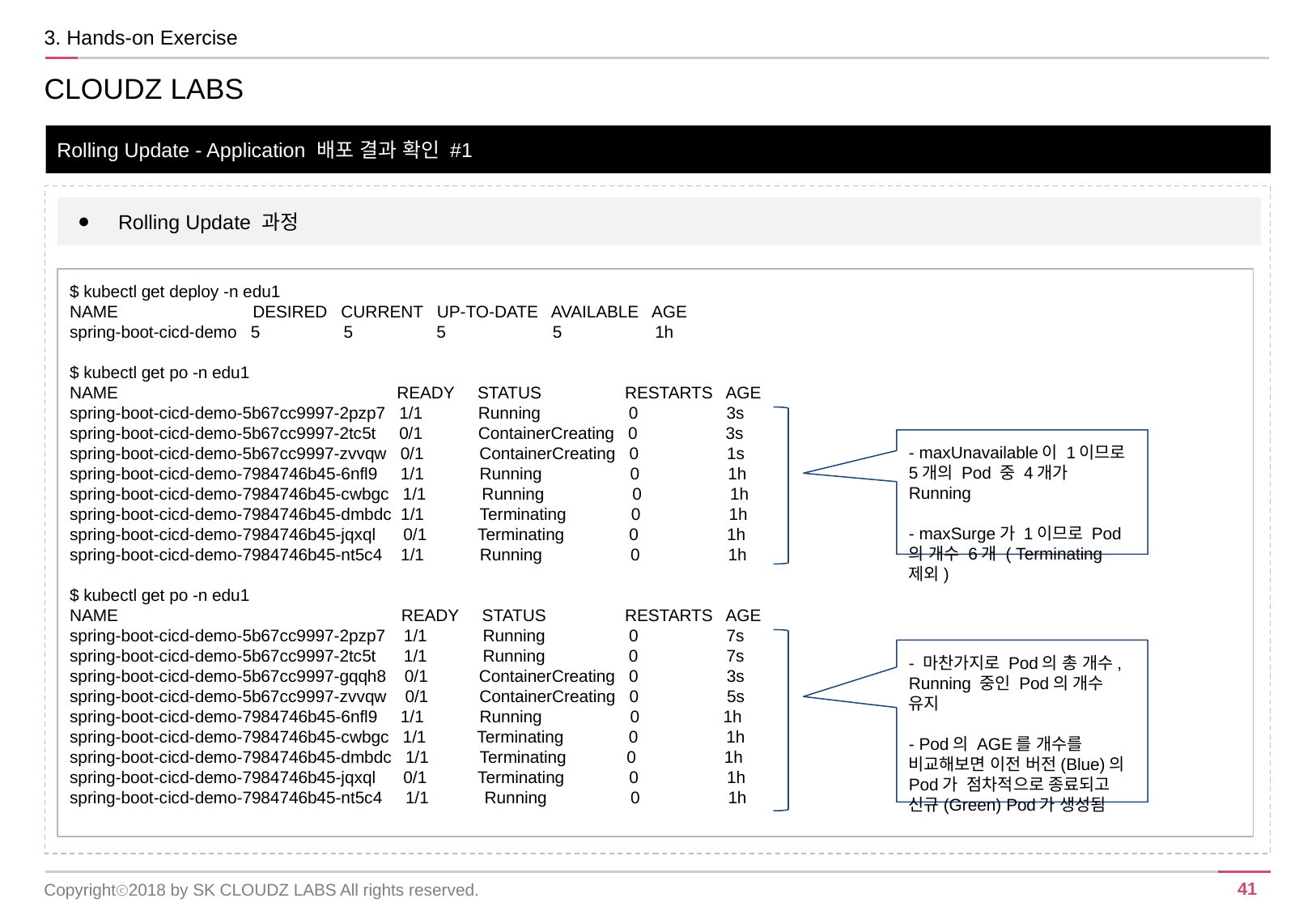

3. Hands-on Exercise

CLOUDZ LABS
Rolling Update - Application 배포 결과 확인 #1
Rolling Update 과정
$ kubectl get deploy -n edu1
NAME                             DESIRED   CURRENT   UP-TO-DATE   AVAILABLE   AGE
spring-boot-cicd-demo   5                  5                  5                       5                    1h

$ kubectl get po -n edu1
NAME                                                            READY     STATUS                  RESTARTS   AGE
spring-boot-cicd-demo-5b67cc9997-2pzp7   1/1            Running                   0                   3s
spring-boot-cicd-demo-5b67cc9997-2tc5t     0/1            ContainerCreating   0                   3s
spring-boot-cicd-demo-5b67cc9997-zvvqw   0/1            ContainerCreating   0                   1s
spring-boot-cicd-demo-7984746b45-6nfl9     1/1            Running                   0                   1h
spring-boot-cicd-demo-7984746b45-cwbgc   1/1            Running                   0                   1h
spring-boot-cicd-demo-7984746b45-dmbdc  1/1            Terminating              0                   1h
spring-boot-cicd-demo-7984746b45-jqxql      0/1           Terminating              0                   1h
spring-boot-cicd-demo-7984746b45-nt5c4    1/1            Running                   0                   1h
$ kubectl get po -n edu1
NAME                                                             READY     STATUS                 RESTARTS   AGE
spring-boot-cicd-demo-5b67cc9997-2pzp7    1/1            Running                  0                   7s
spring-boot-cicd-demo-5b67cc9997-2tc5t      1/1            Running                  0                   7s
spring-boot-cicd-demo-5b67cc9997-gqqh8    0/1           ContainerCreating   0                   3s
spring-boot-cicd-demo-5b67cc9997-zvvqw    0/1           ContainerCreating   0                   5s
spring-boot-cicd-demo-7984746b45-6nfl9     1/1            Running                   0                  1h
spring-boot-cicd-demo-7984746b45-cwbgc   1/1           Terminating              0                   1h
spring-boot-cicd-demo-7984746b45-dmbdc   1/1           Terminating             0                   1h
spring-boot-cicd-demo-7984746b45-jqxql      0/1           Terminating              0                   1h
spring-boot-cicd-demo-7984746b45-nt5c4     1/1            Running                  0                   1h

- maxUnavailable이 1이므로 5개의 Pod 중 4개가 Running

- maxSurge가 1이므로 Pod의 개수 6개 ( Terminating 제외)

- 마찬가지로 Pod의 총 개수, Running 중인 Pod의 개수 유지

- Pod의 AGE를 개수를 비교해보면 이전 버전(Blue)의 Pod가  점차적으로 종료되고 신규(Green) Pod가 생성됨
Copyrightⓒ2018 by SK CLOUDZ LABS All rights reserved.